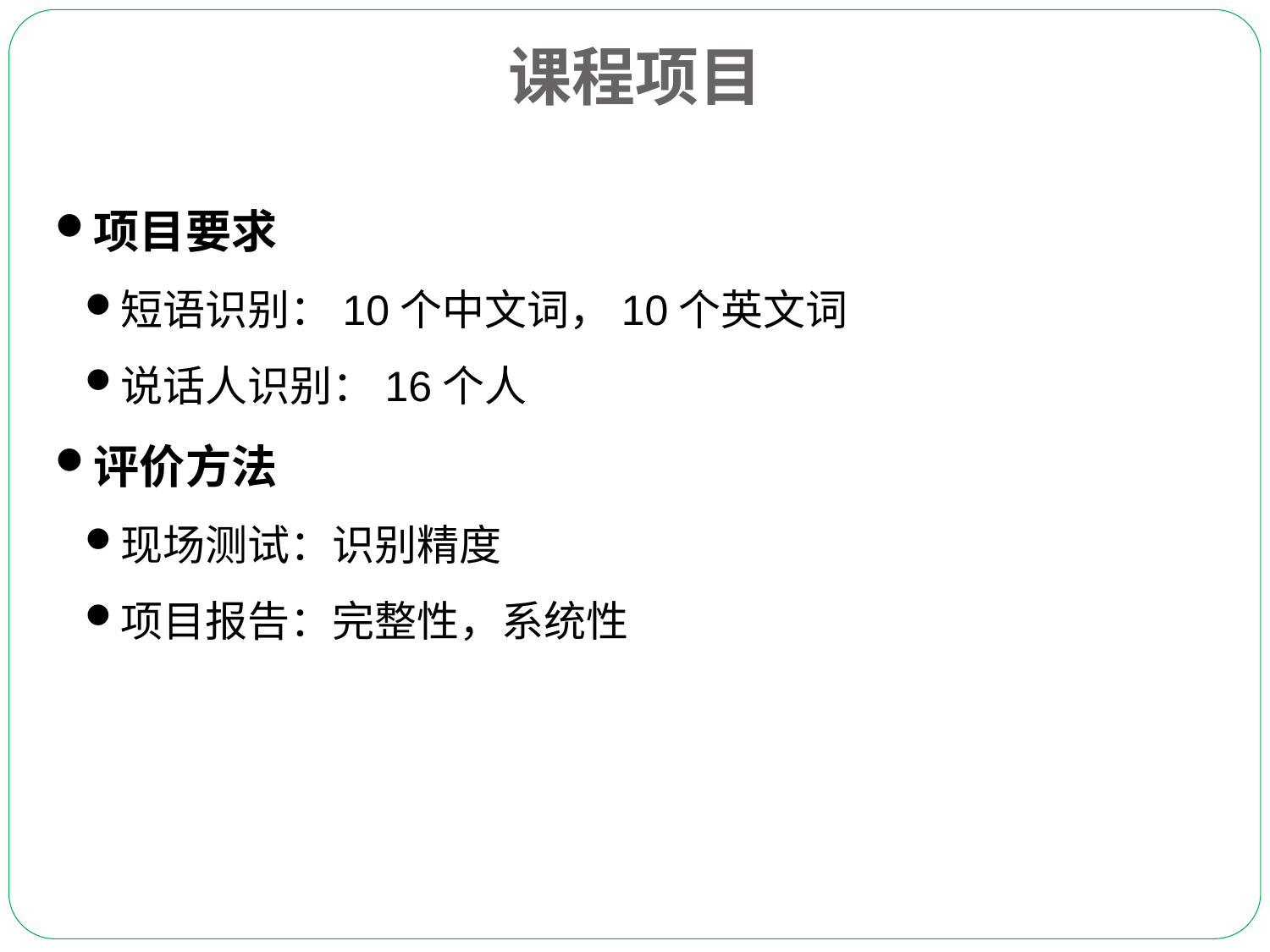

课程项目
项目要求
短语识别：10个中文词，10个英文词
说话人识别：16个人
评价方法
现场测试：识别精度
项目报告：完整性，系统性